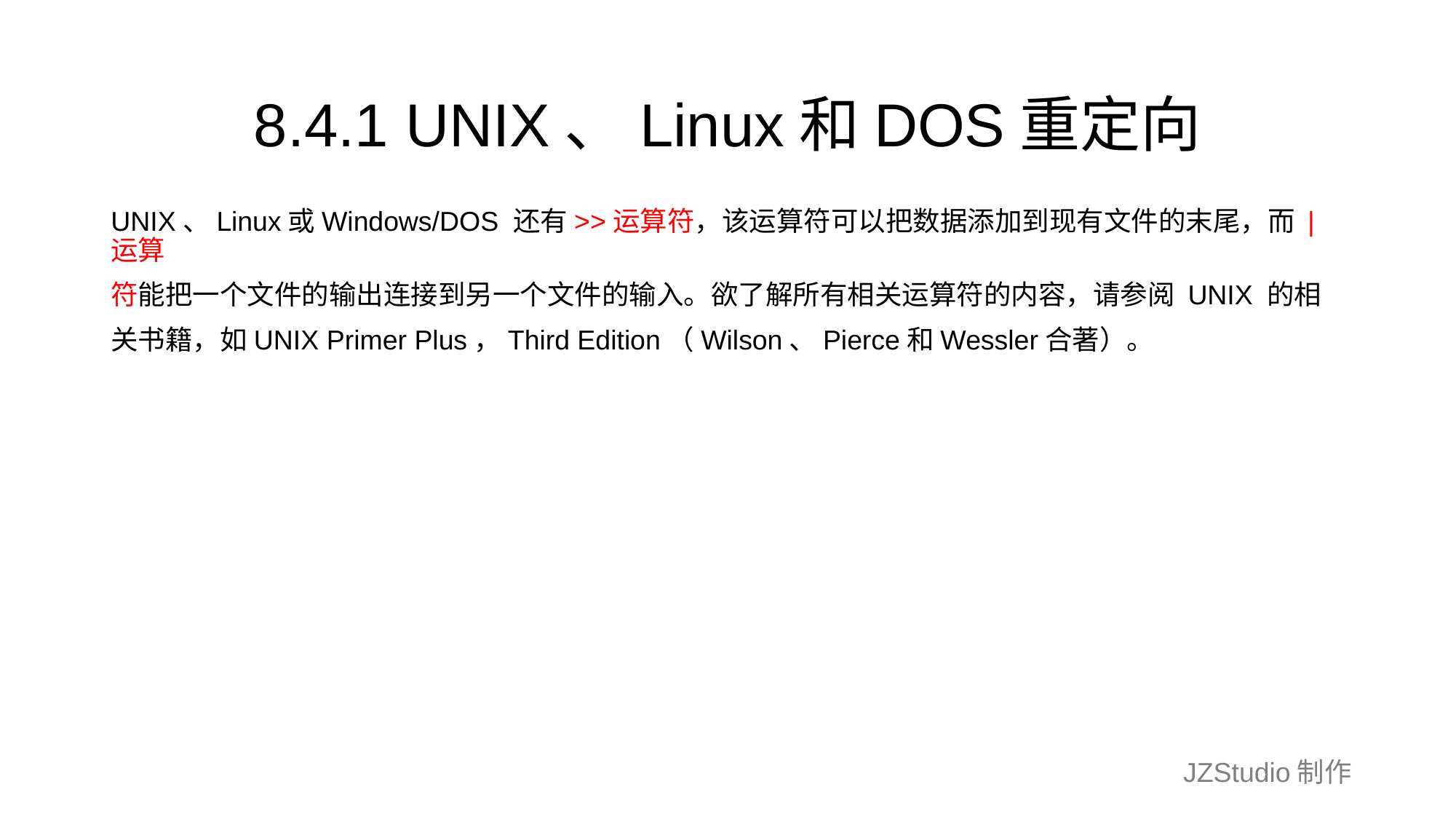

# 8.4.1 UNIX、Linux和DOS重定向
UNIX、Linux或Windows/DOS 还有>>运算符，该运算符可以把数据添加到现有文件的末尾，而 | 运算
符能把一个文件的输出连接到另一个文件的输入。欲了解所有相关运算符的内容，请参阅 UNIX 的相
关书籍，如UNIX Primer Plus，Third Edition（Wilson、Pierce和Wessler合著）。